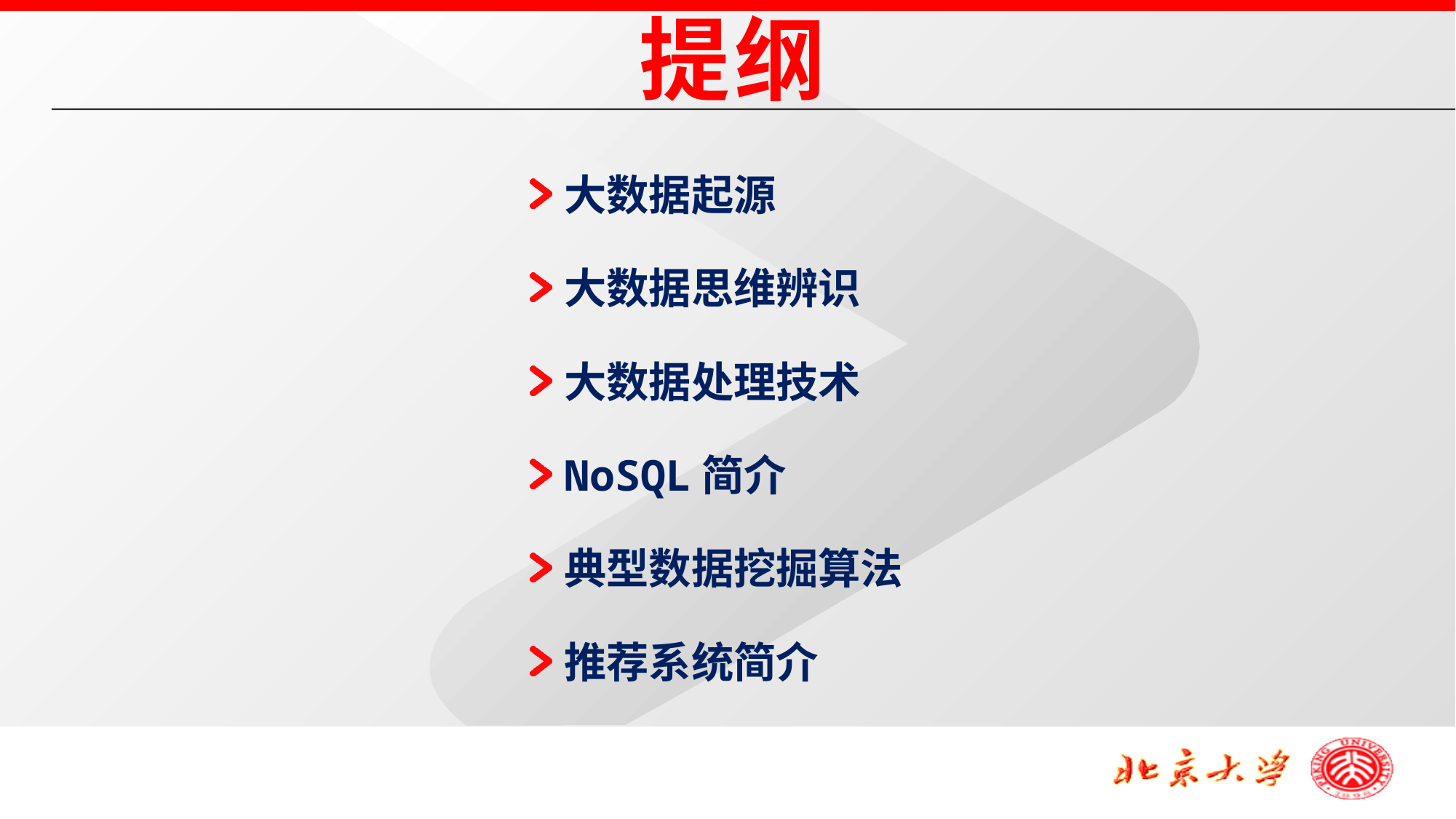

提纲
大数据起源
大数据思维辨识
大数据处理技术
NoSQL简介
典型数据挖掘算法
推荐系统简介